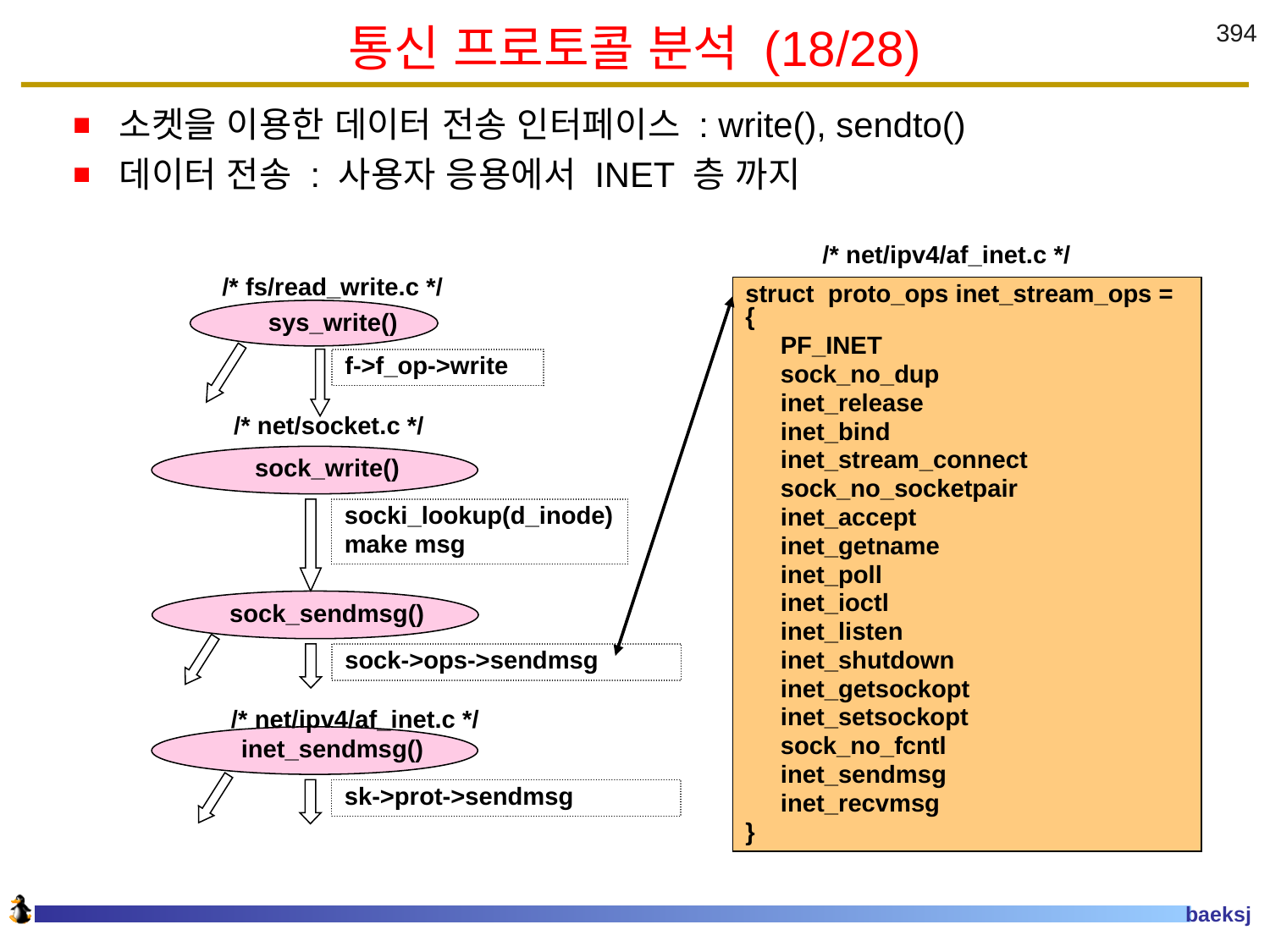

# 통신 프로토콜 분석 (18/28)
394
소켓을 이용한 데이터 전송 인터페이스 : write(), sendto()
데이터 전송 : 사용자 응용에서 INET 층 까지
/* net/ipv4/af_inet.c */
/* fs/read_write.c */
struct  proto_ops inet_stream_ops = {
     PF_INET
     sock_no_dup
     inet_release
     inet_bind
     inet_stream_connect
     sock_no_socketpair
     inet_accept
     inet_getname
     inet_poll
     inet_ioctl
     inet_listen
     inet_shutdown
     inet_getsockopt
     inet_setsockopt
     sock_no_fcntl
     inet_sendmsg
     inet_recvmsg
}

     sys_write()

f->f_op->write
 /* net/socket.c */

    sock_write()

socki_lookup(d_inode)
make msg

    sock_sendmsg()

sock->ops->sendmsg
 /* net/ipv4/af_inet.c */

    inet_sendmsg()

sk->prot->sendmsg